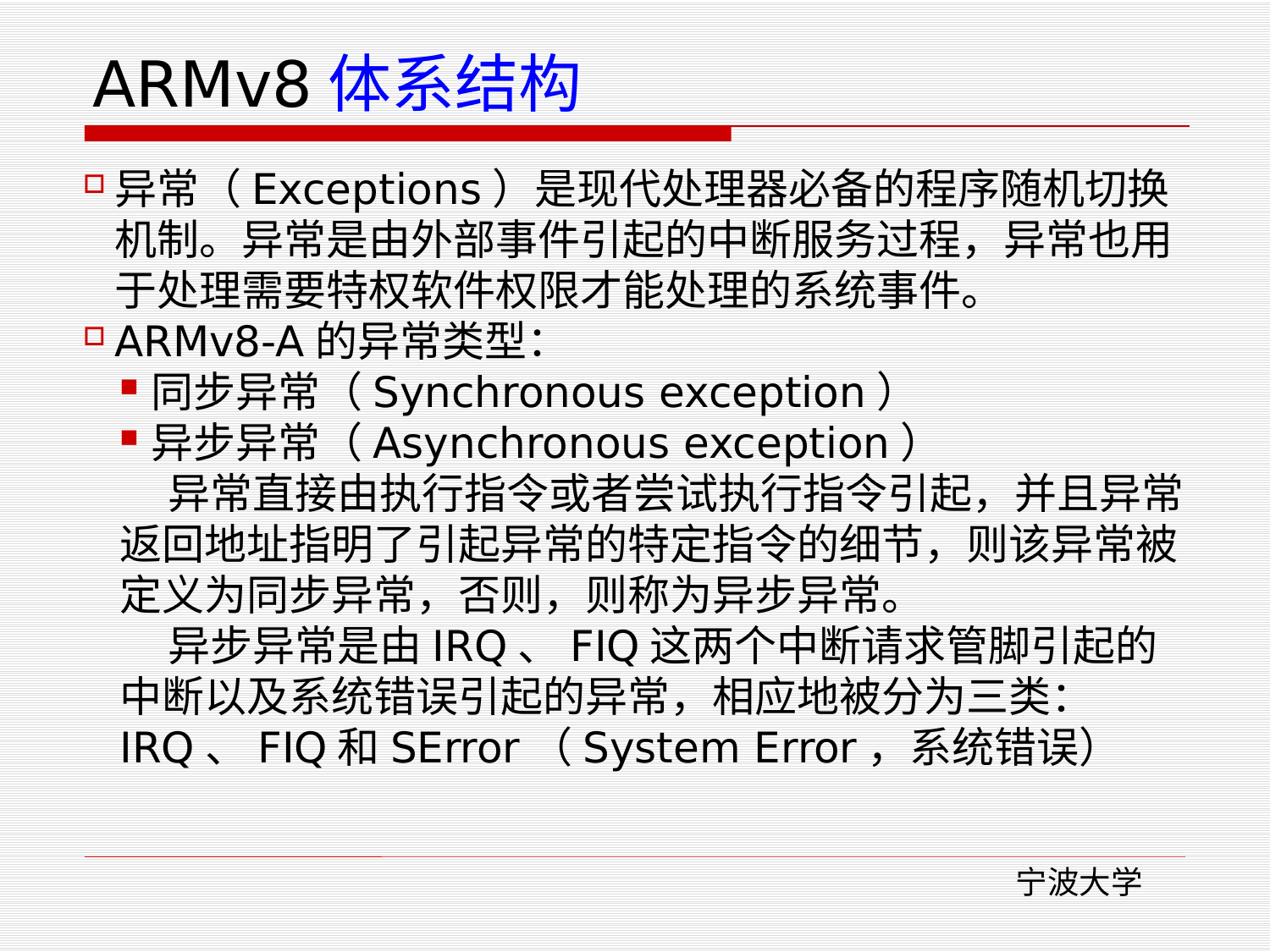

# ARMv8体系结构
异常（Exceptions）是现代处理器必备的程序随机切换机制。异常是由外部事件引起的中断服务过程，异常也用于处理需要特权软件权限才能处理的系统事件。
ARMv8-A的异常类型：
同步异常（Synchronous exception）
异步异常（Asynchronous exception）
    异常直接由执行指令或者尝试执行指令引起，并且异常返回地址指明了引起异常的特定指令的细节，则该异常被定义为同步异常，否则，则称为异步异常。
    异步异常是由IRQ、FIQ这两个中断请求管脚引起的中断以及系统错误引起的异常，相应地被分为三类：IRQ、FIQ和SError（System Error，系统错误）